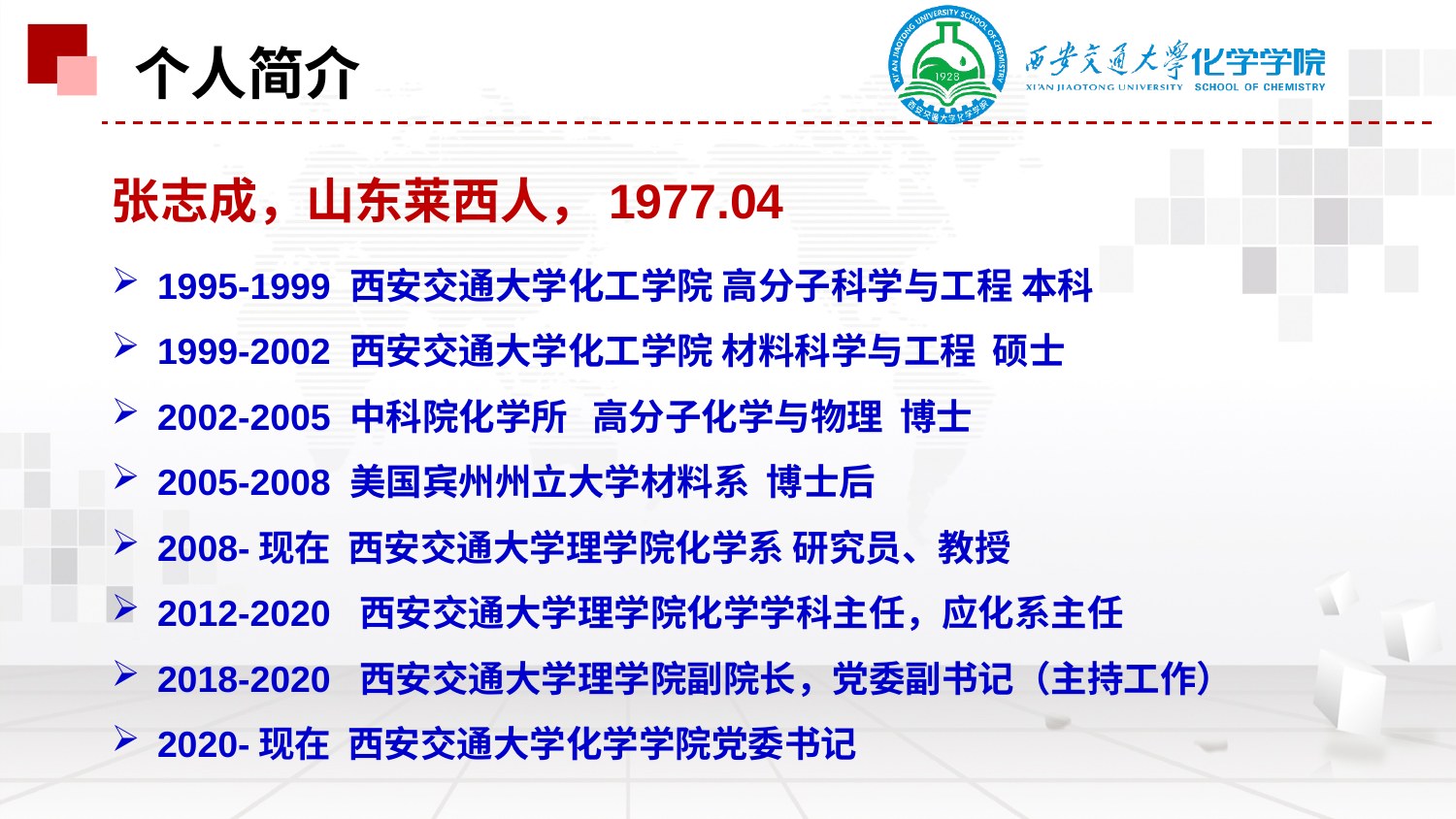

个人简介
张志成，山东莱西人，1977.04

1995-1999 西安交通大学化工学院 高分子科学与工程 本科
1999-2002 西安交通大学化工学院 材料科学与工程  硕士
2002-2005 中科院化学所   高分子化学与物理  博士
2005-2008 美国宾州州立大学材料系  博士后
2008-现在  西安交通大学理学院化学系 研究员、教授
2012-2020  西安交通大学理学院化学学科主任，应化系主任
2018-2020  西安交通大学理学院副院长，党委副书记（主持工作）
2020-现在  西安交通大学化学学院党委书记